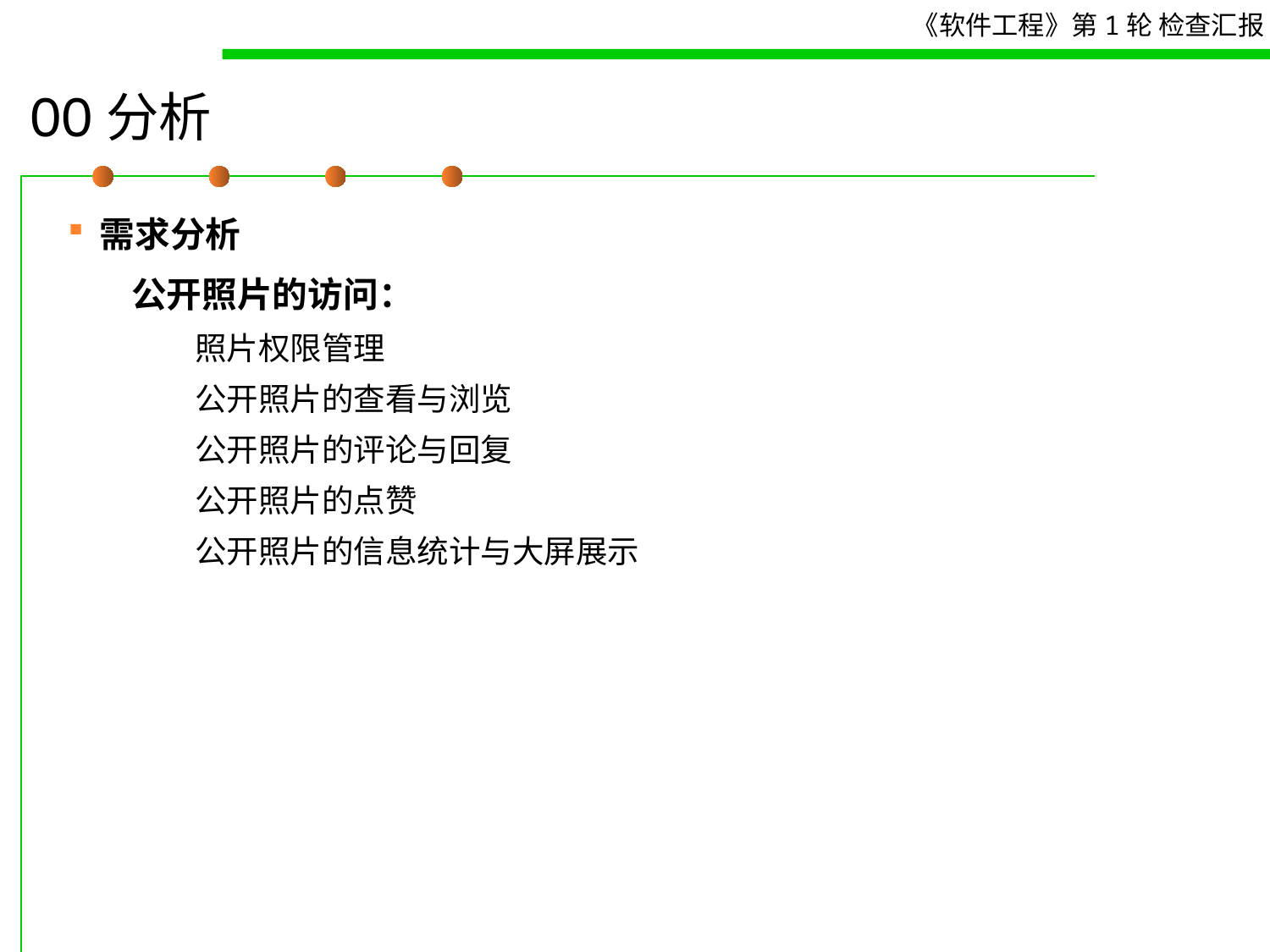

# OO分析
需求分析
公开照片的访问：
照片权限管理
公开照片的查看与浏览
公开照片的评论与回复
公开照片的点赞
公开照片的信息统计与大屏展示